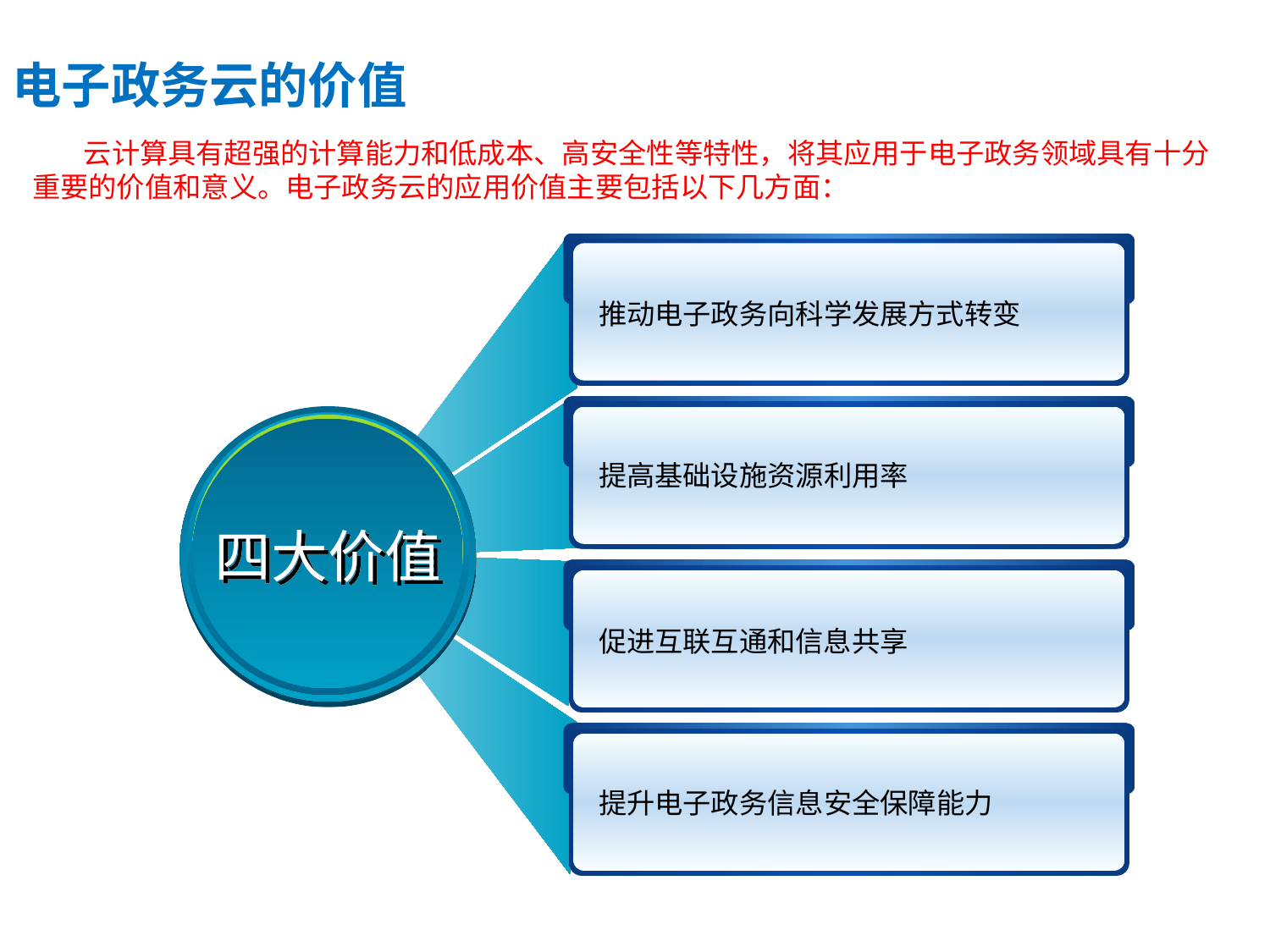

电子政务云的价值
       云计算具有超强的计算能力和低成本、高安全性等特性，将其应用于电子政务领域具有十分重要的价值和意义。电子政务云的应用价值主要包括以下几方面：

推动电子政务向科学发展方式转变

提高基础设施资源利用率

促进互联互通和信息共享

提升电子政务信息安全保障能力

四大价值